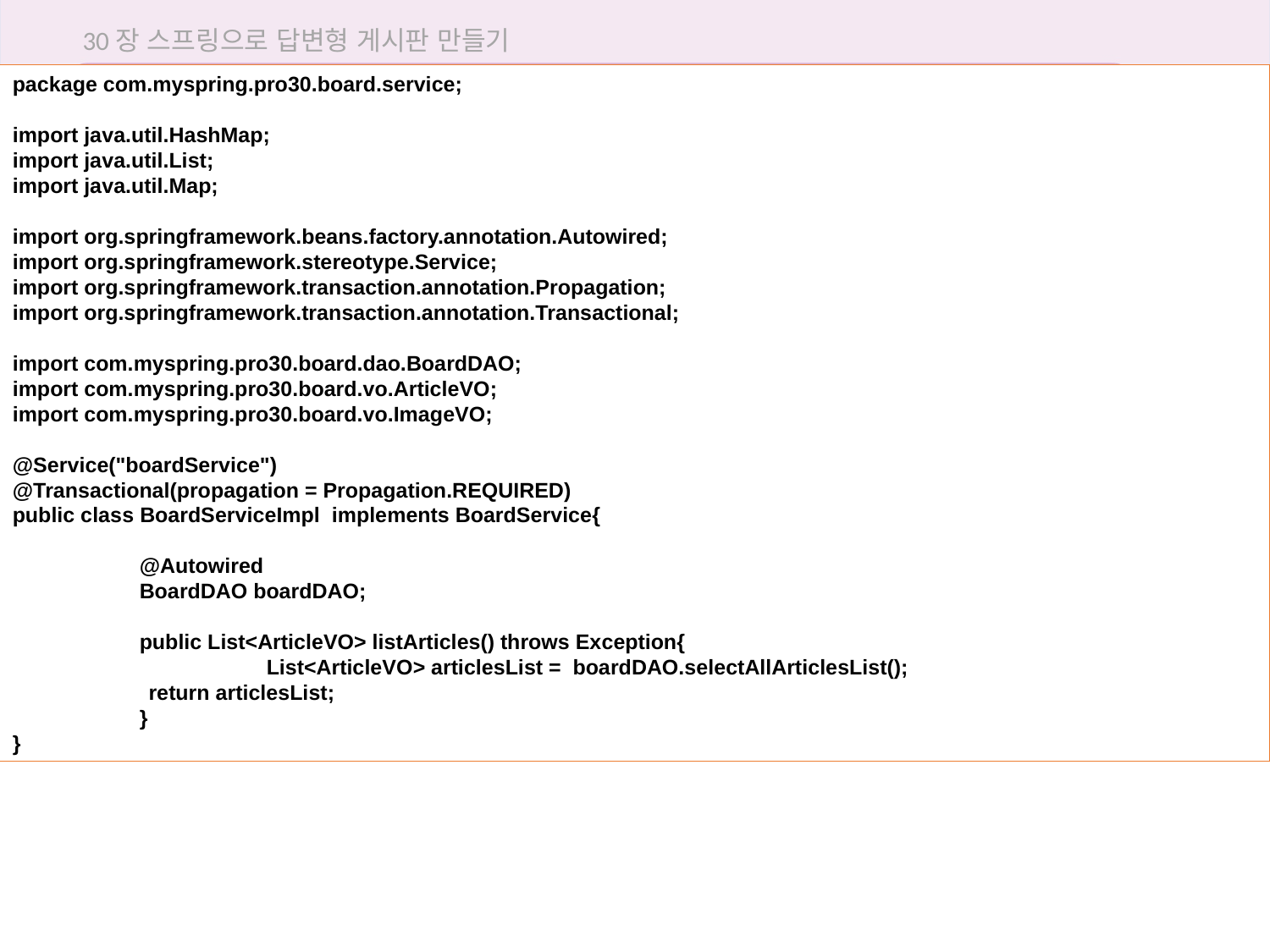

30장 스프링으로 답변형 게시판 만들기
package com.myspring.pro30.board.service;

import java.util.HashMap;
import java.util.List;
import java.util.Map;

import org.springframework.beans.factory.annotation.Autowired;
import org.springframework.stereotype.Service;
import org.springframework.transaction.annotation.Propagation;
import org.springframework.transaction.annotation.Transactional;

import com.myspring.pro30.board.dao.BoardDAO;
import com.myspring.pro30.board.vo.ArticleVO;
import com.myspring.pro30.board.vo.ImageVO;

@Service("boardService")
@Transactional(propagation = Propagation.REQUIRED)
public class BoardServiceImpl  implements BoardService{

	@Autowired
	BoardDAO boardDAO;

	public List<ArticleVO> listArticles() throws Exception{
		List<ArticleVO> articlesList =  boardDAO.selectAllArticlesList();
                       return articlesList;
	}
}
30.2 마이바티스 관련 XML 설정하기